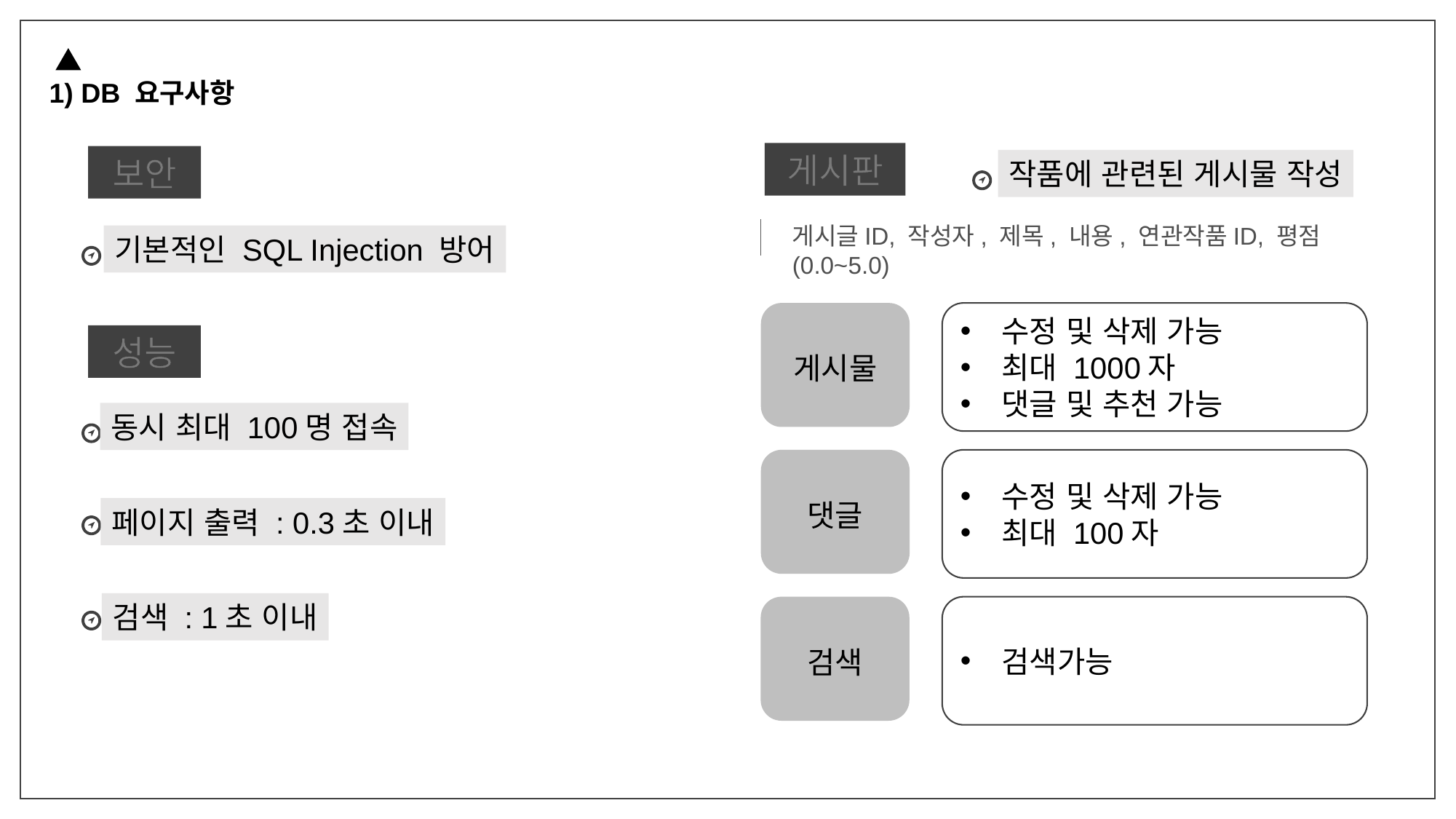

1) DB 요구사항
보안
기본적인 SQL Injection 방어

동시 최대 100명 접속

페이지 출력 : 0.3초 이내

검색 : 1초 이내

보안
성능
게시판
작품에 관련된 게시물 작성

게시글ID, 작성자, 제목, 내용, 연관작품ID, 평점(0.0~5.0)

게시물

수정 및 삭제 가능
최대 1000자
댓글 및 추천 가능

댓글

수정 및 삭제 가능
최대 100자

검색

검색가능